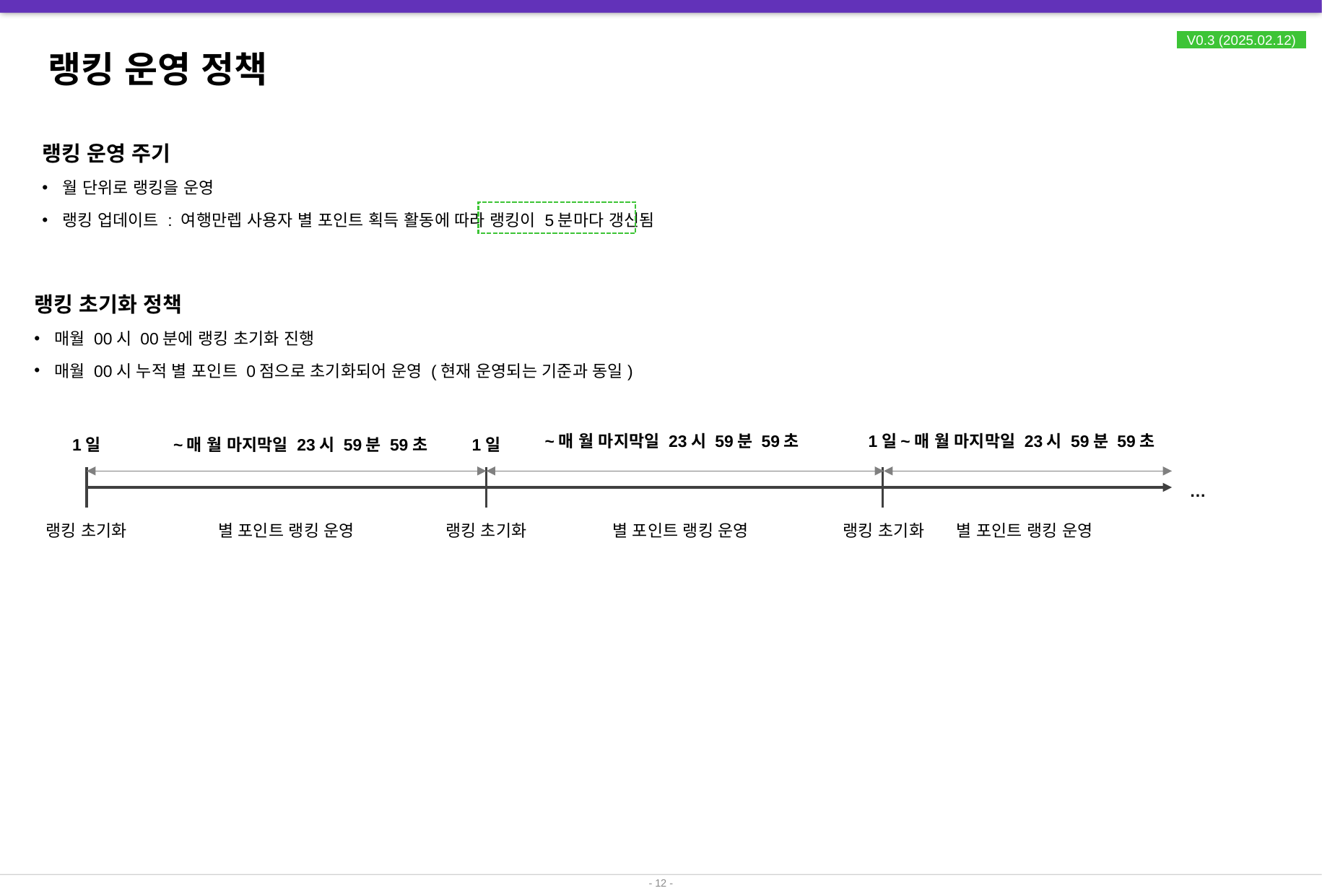

# 랭킹 운영 정책
V0.3 (2025.02.12)
랭킹 운영 주기
월 단위로 랭킹을 운영
랭킹 업데이트 : 여행만렙 사용자 별 포인트 획득 활동에 따라 랭킹이 5분마다 갱신됨

랭킹 초기화 정책
매월 00시 00분에 랭킹 초기화 진행
매월 00시 누적 별 포인트 0점으로 초기화되어 운영 (현재 운영되는 기준과 동일)
~매 월 마지막일 23시 59분 59초
1일
~매 월 마지막일 23시 59분 59초
1일
~매 월 마지막일 23시 59분 59초
1일
…
랭킹 초기화
별 포인트 랭킹 운영
랭킹 초기화
별 포인트 랭킹 운영
랭킹 초기화
별 포인트 랭킹 운영
- 12 -